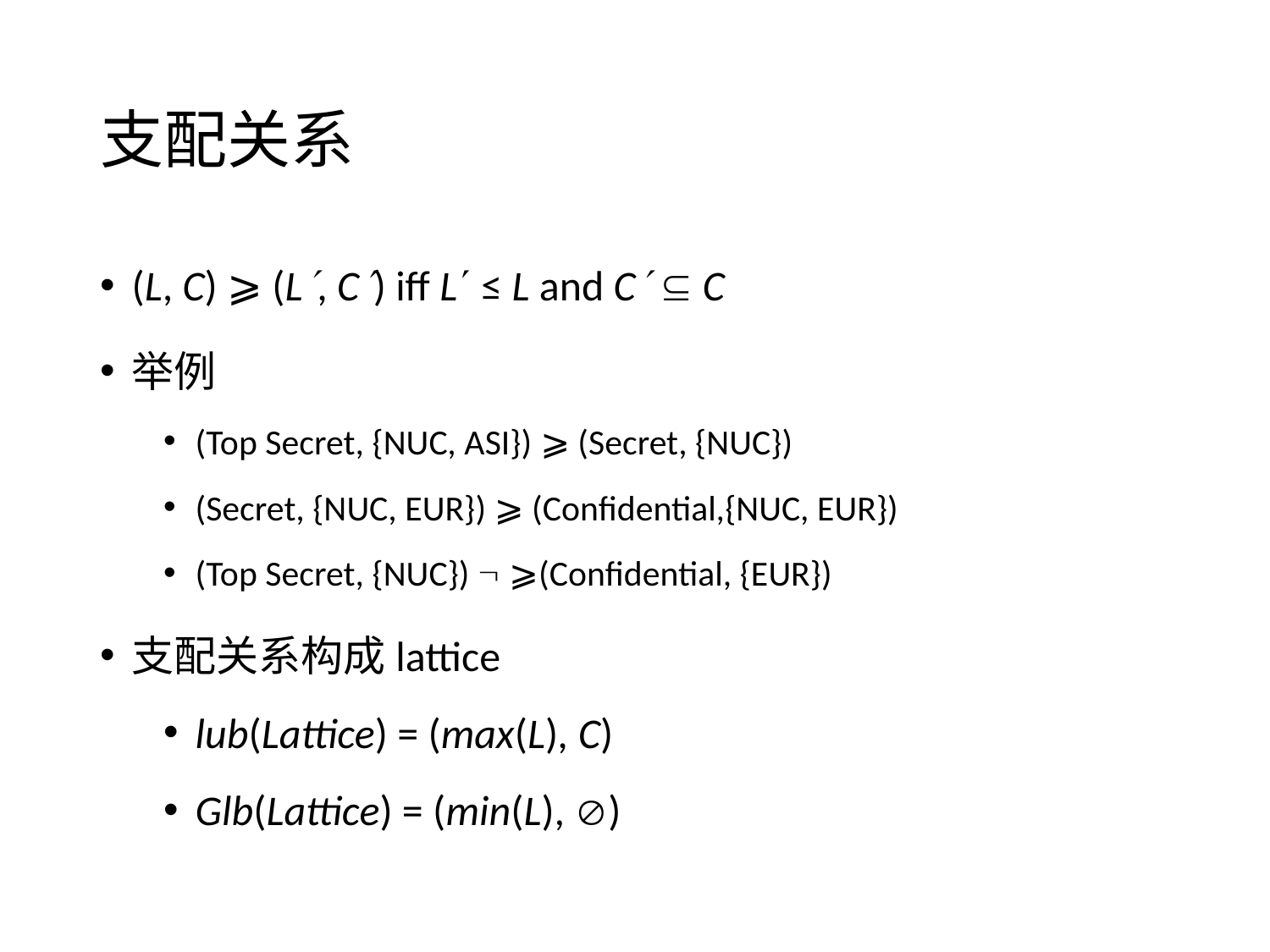

# 支配关系
(L, C) ⩾ (L′, C′) iff L′ ≤ L and C′ ⊆ C
举例
(Top Secret, {NUC, ASI}) ⩾ (Secret, {NUC})
(Secret, {NUC, EUR}) ⩾ (Confidential,{NUC, EUR})
(Top Secret, {NUC}) ¬ ⩾(Confidential, {EUR})
支配关系构成lattice
lub(Lattice) = (max(L), C)
Glb(Lattice) = (min(L), ∅)